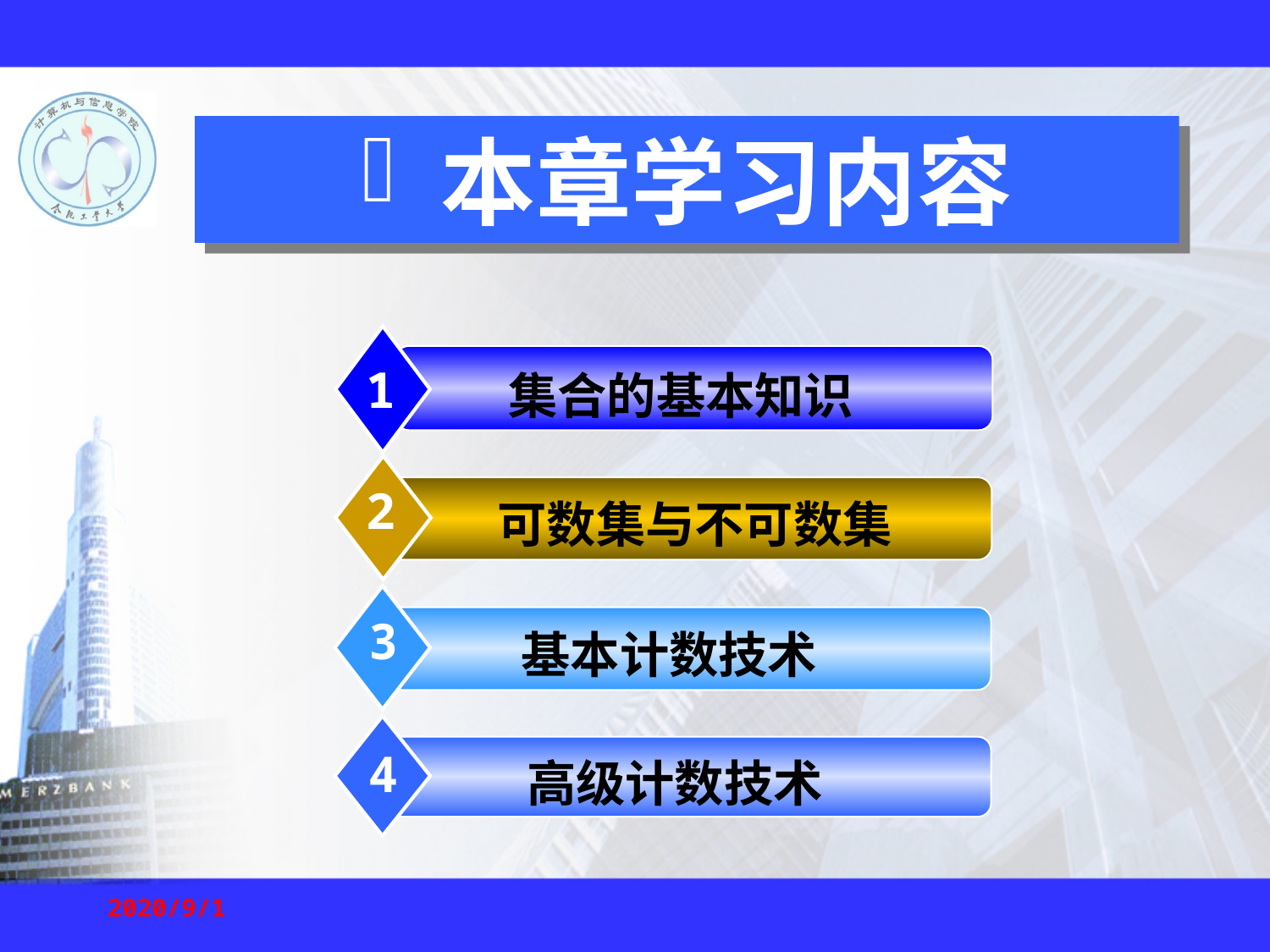

本章学习内容

1
 集合的基本知识

2

  可数集与不可数集

3

 基本计数技术

4
  高级计数技术
2020/9/1